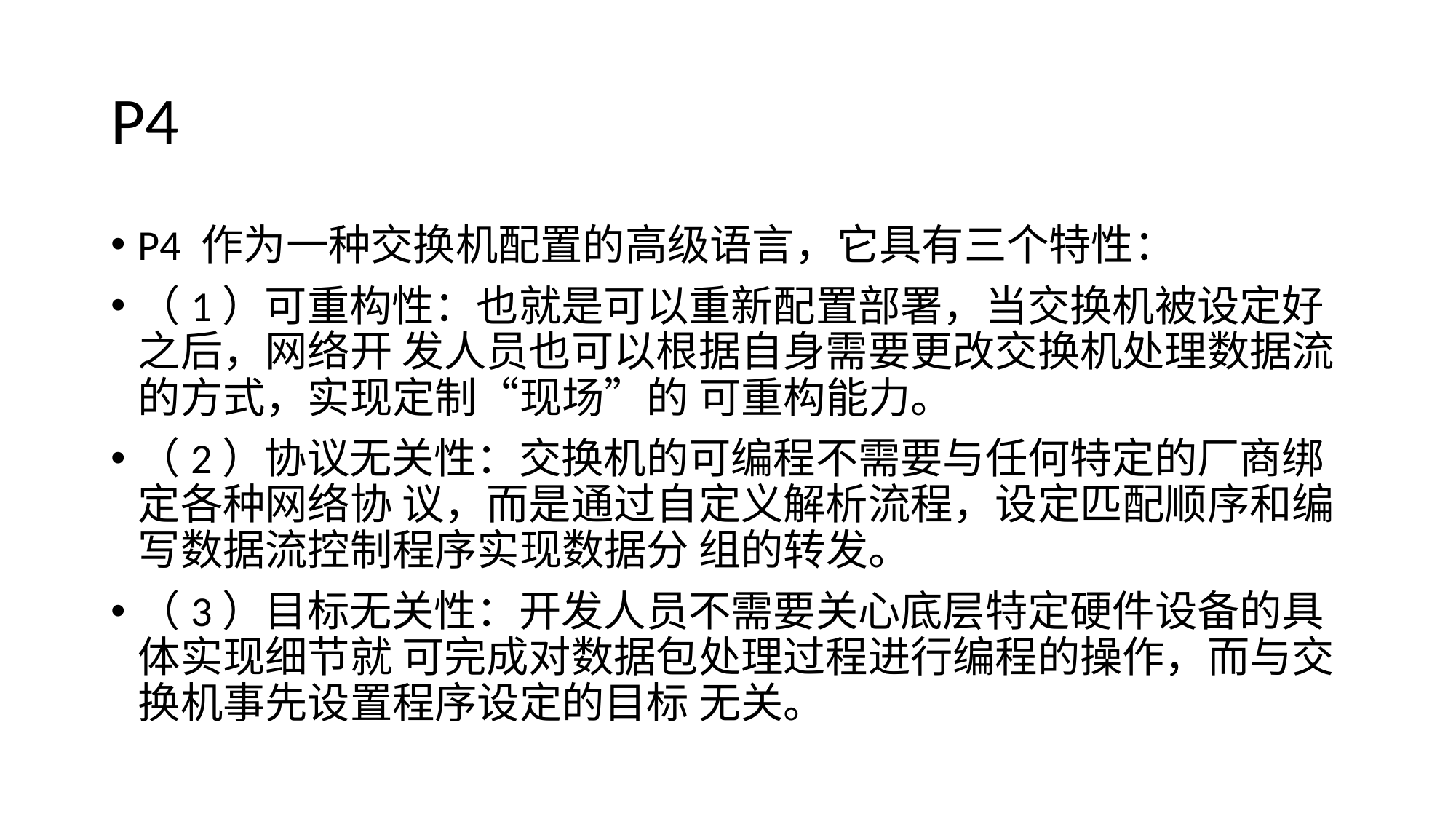

# P4
P4 作为一种交换机配置的高级语言，它具有三个特性：
（1）可重构性：也就是可以重新配置部署，当交换机被设定好之后，网络开 发人员也可以根据自身需要更改交换机处理数据流的方式，实现定制“现场”的 可重构能力。
（2）协议无关性：交换机的可编程不需要与任何特定的厂商绑定各种网络协 议，而是通过自定义解析流程，设定匹配顺序和编写数据流控制程序实现数据分 组的转发。
（3）目标无关性：开发人员不需要关心底层特定硬件设备的具体实现细节就 可完成对数据包处理过程进行编程的操作，而与交换机事先设置程序设定的目标 无关。